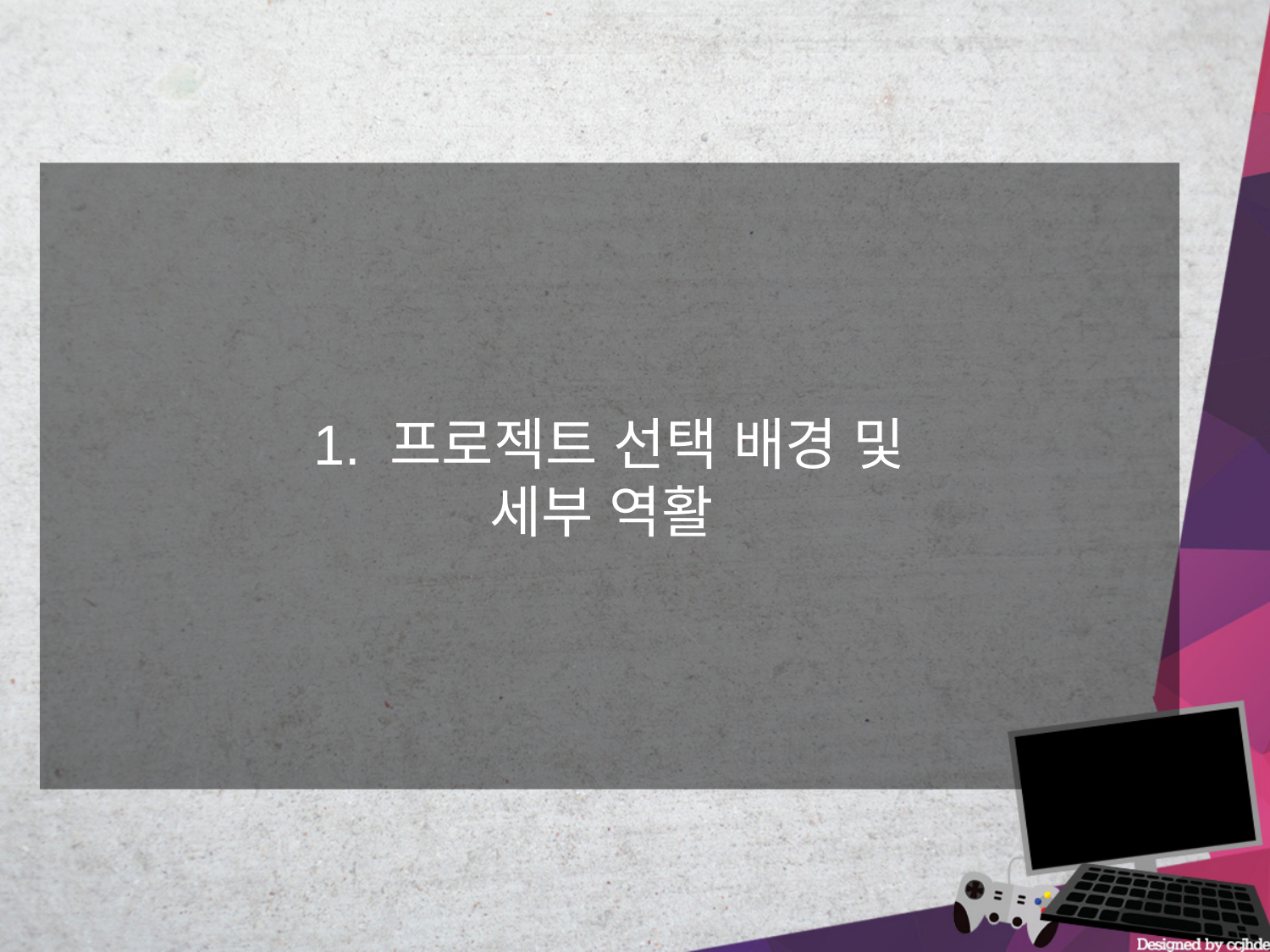

1. 프로젝트 선택 배경 및
세부 역활